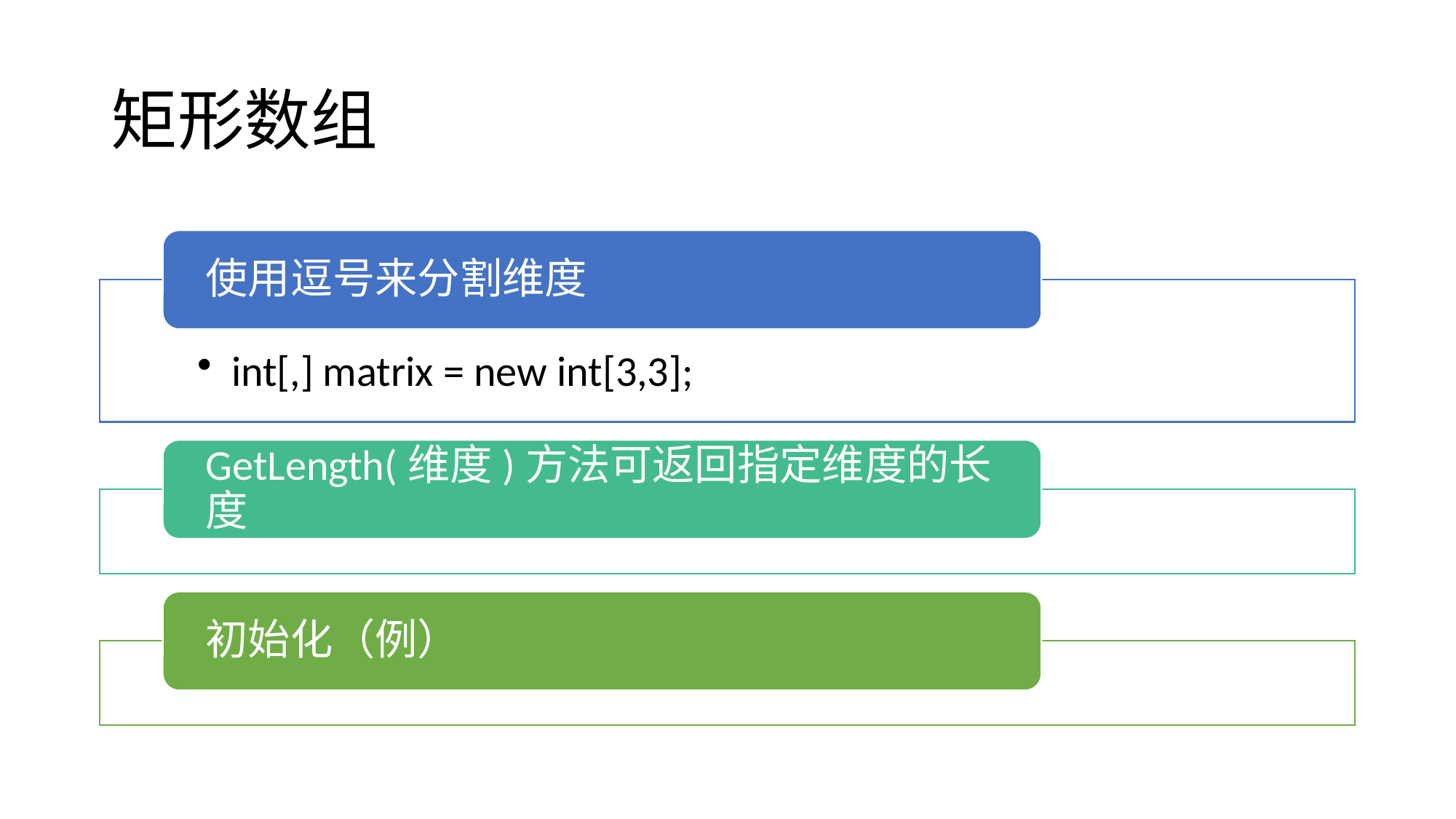

# 矩形数组
int[,] matrix = new int[3,3];
使用逗号来分割维度
GetLength(维度)方法可返回指定维度的长度
初始化（例）